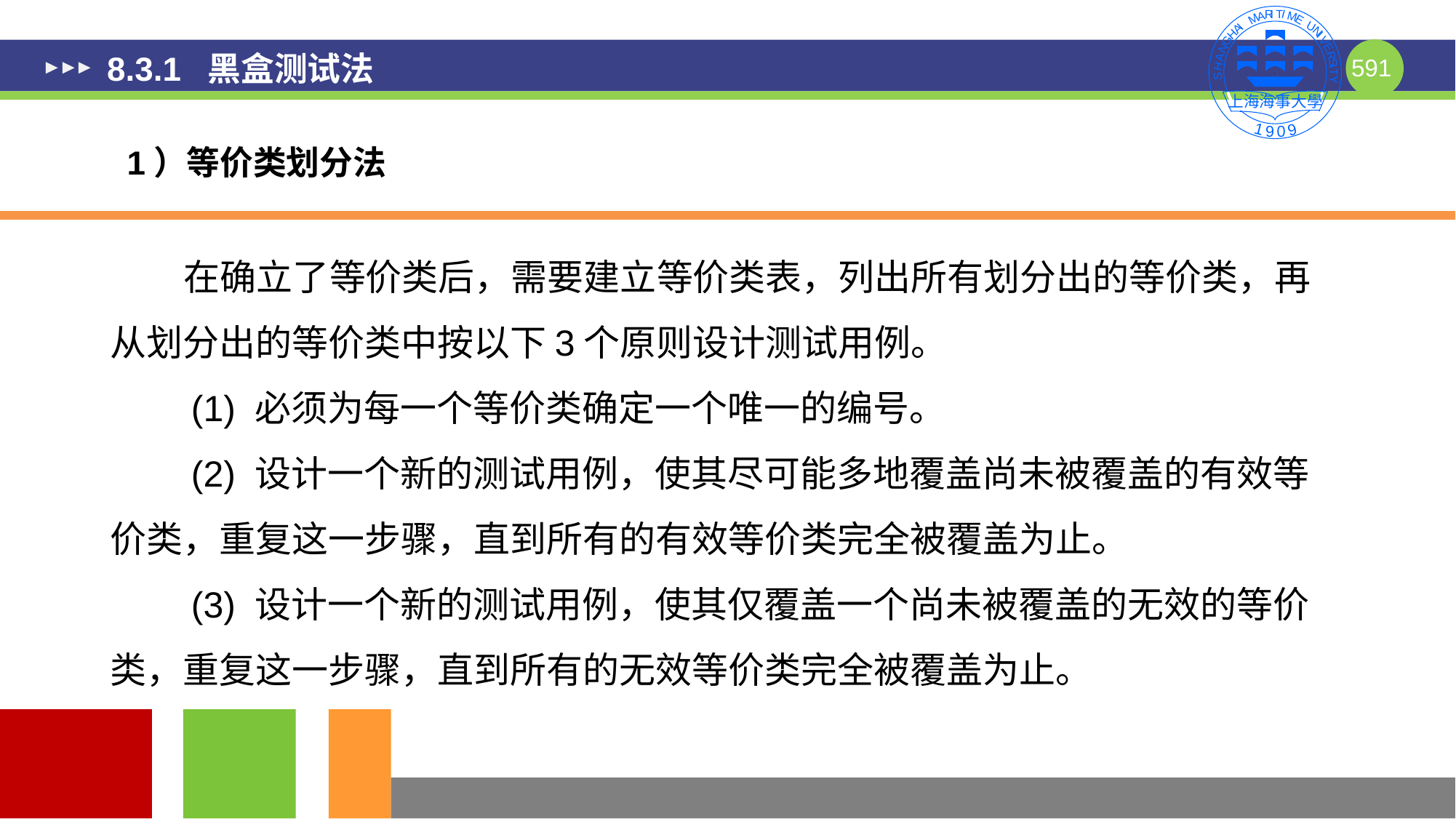

# 8.3.1  黑盒测试法
1）等价类划分法

        在确立了等价类后，需要建立等价类表，列出所有划分出的等价类，再从划分出的等价类中按以下3个原则设计测试用例。
        (1) 必须为每一个等价类确定一个唯一的编号。
        (2) 设计一个新的测试用例，使其尽可能多地覆盖尚未被覆盖的有效等价类，重复这一步骤，直到所有的有效等价类完全被覆盖为止。
        (3) 设计一个新的测试用例，使其仅覆盖一个尚未被覆盖的无效的等价类，重复这一步骤，直到所有的无效等价类完全被覆盖为止。

591